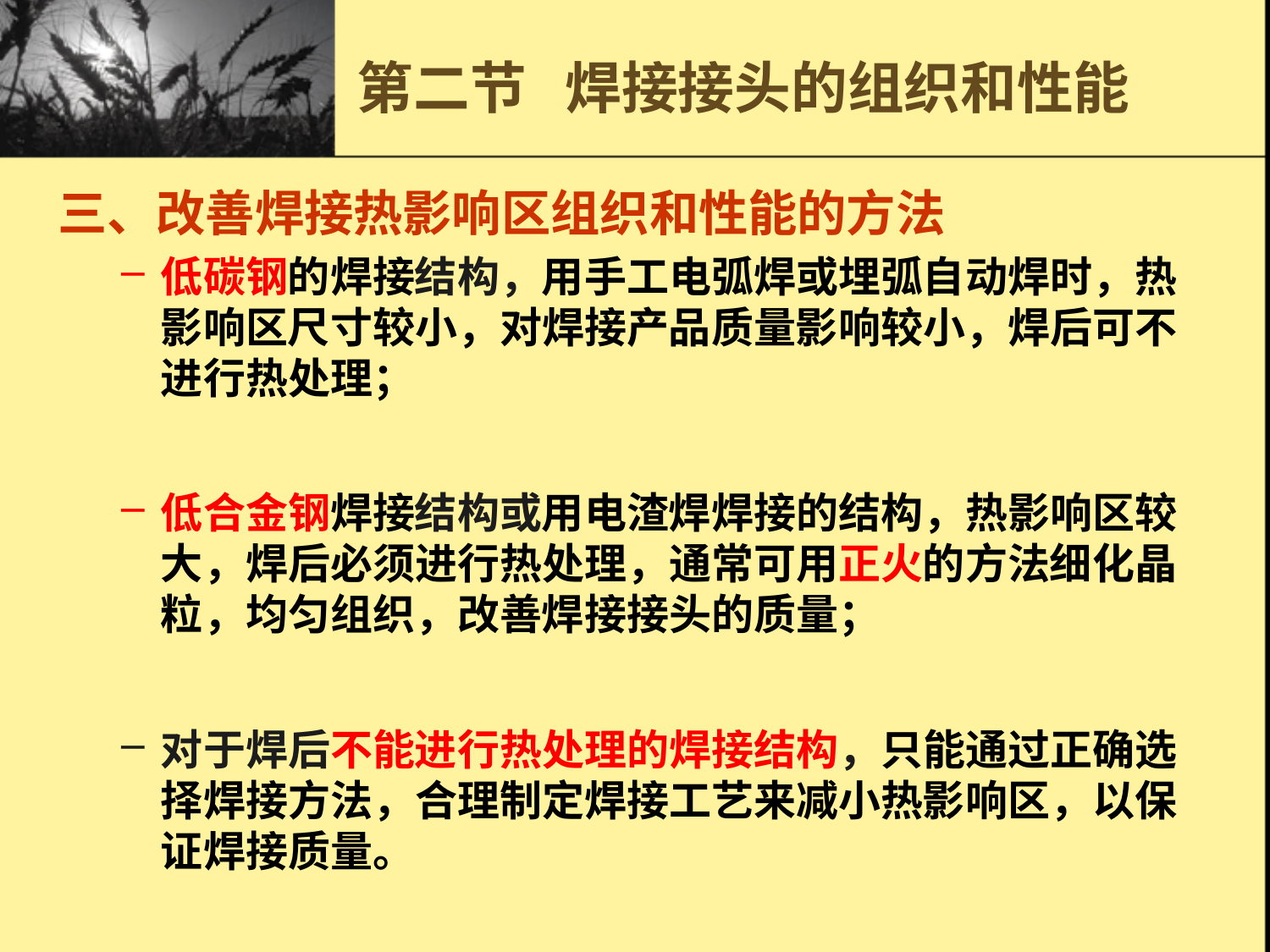

第二节   焊接接头的组织和性能
三、改善焊接热影响区组织和性能的方法
低碳钢的焊接结构，用手工电弧焊或埋弧自动焊时，热影响区尺寸较小，对焊接产品质量影响较小，焊后可不进行热处理；

低合金钢焊接结构或用电渣焊焊接的结构，热影响区较大，焊后必须进行热处理，通常可用正火的方法细化晶粒，均匀组织，改善焊接接头的质量；

对于焊后不能进行热处理的焊接结构，只能通过正确选择焊接方法，合理制定焊接工艺来减小热影响区，以保证焊接质量。